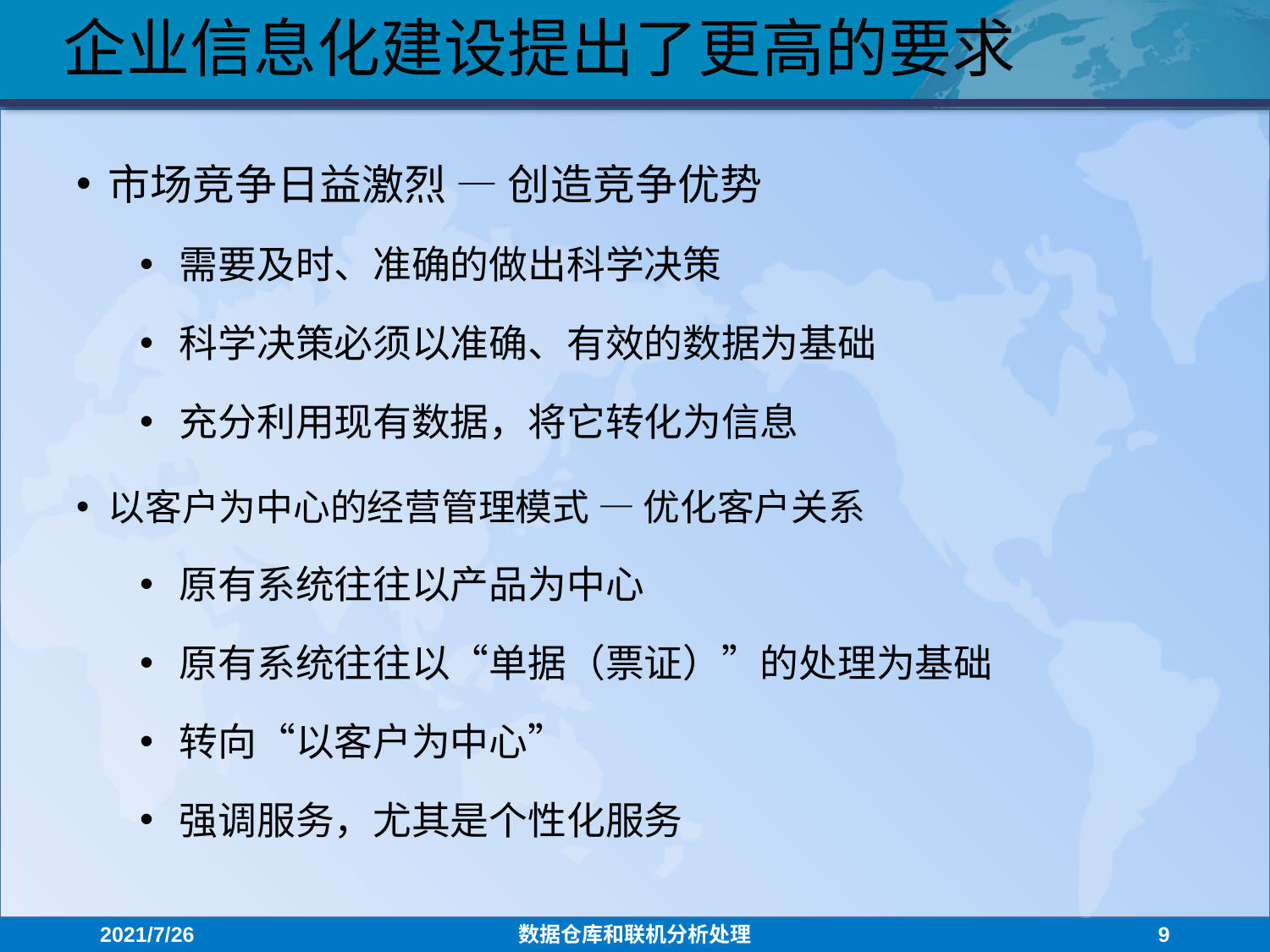

企业信息化建设提出了更高的要求
市场竞争日益激烈 — 创造竞争优势
需要及时、准确的做出科学决策
科学决策必须以准确、有效的数据为基础
充分利用现有数据，将它转化为信息
以客户为中心的经营管理模式 — 优化客户关系
原有系统往往以产品为中心
原有系统往往以“单据（票证）”的处理为基础
转向“以客户为中心”
强调服务，尤其是个性化服务
2021/7/26
数据仓库和联机分析处理
9